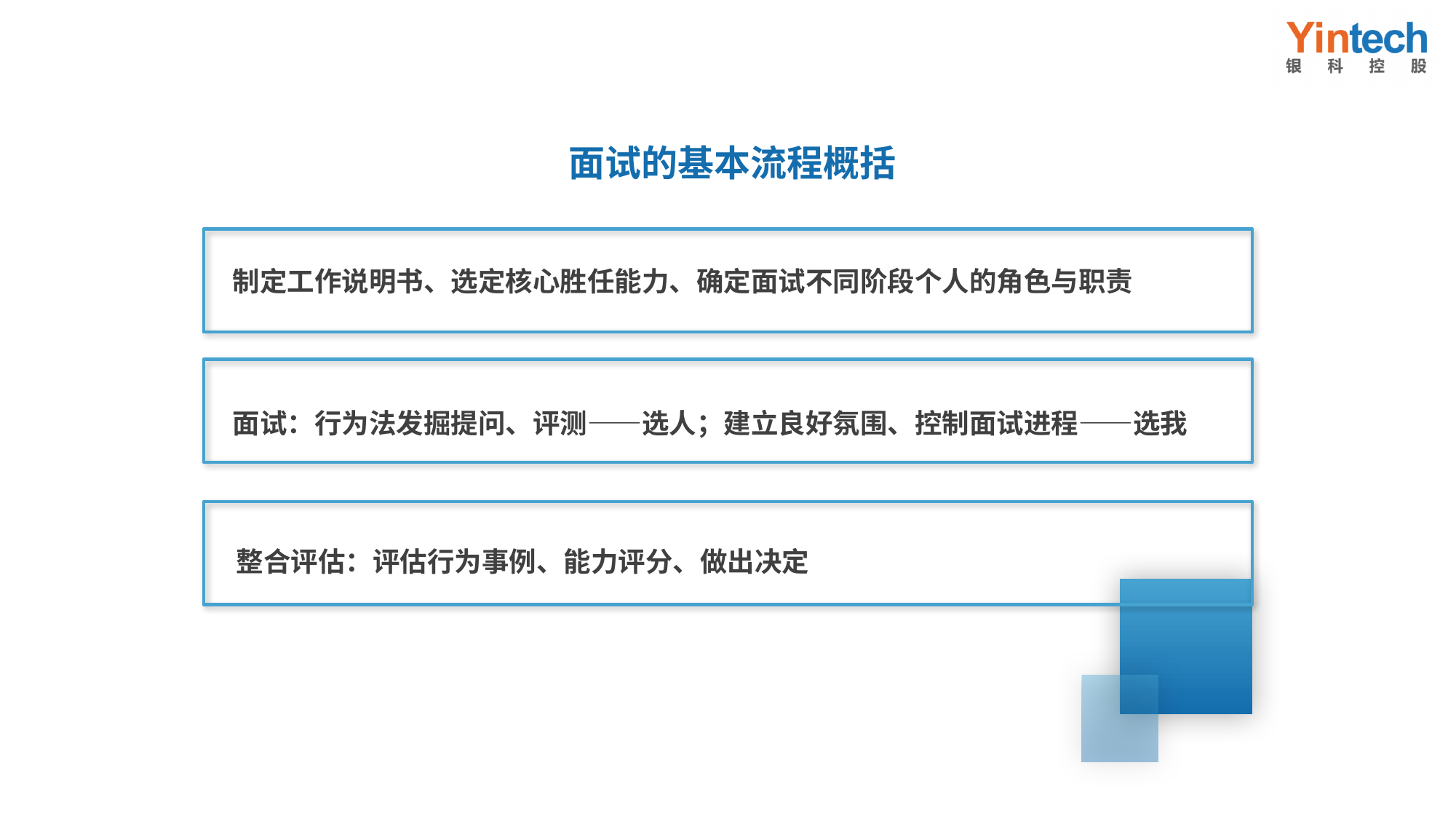

面试的基本流程概括

制定工作说明书、选定核心胜任能力、确定面试不同阶段个人的角色与职责

面试：行为法发掘提问、评测——选人；建立良好氛围、控制面试进程——选我

整合评估：评估行为事例、能力评分、做出决定